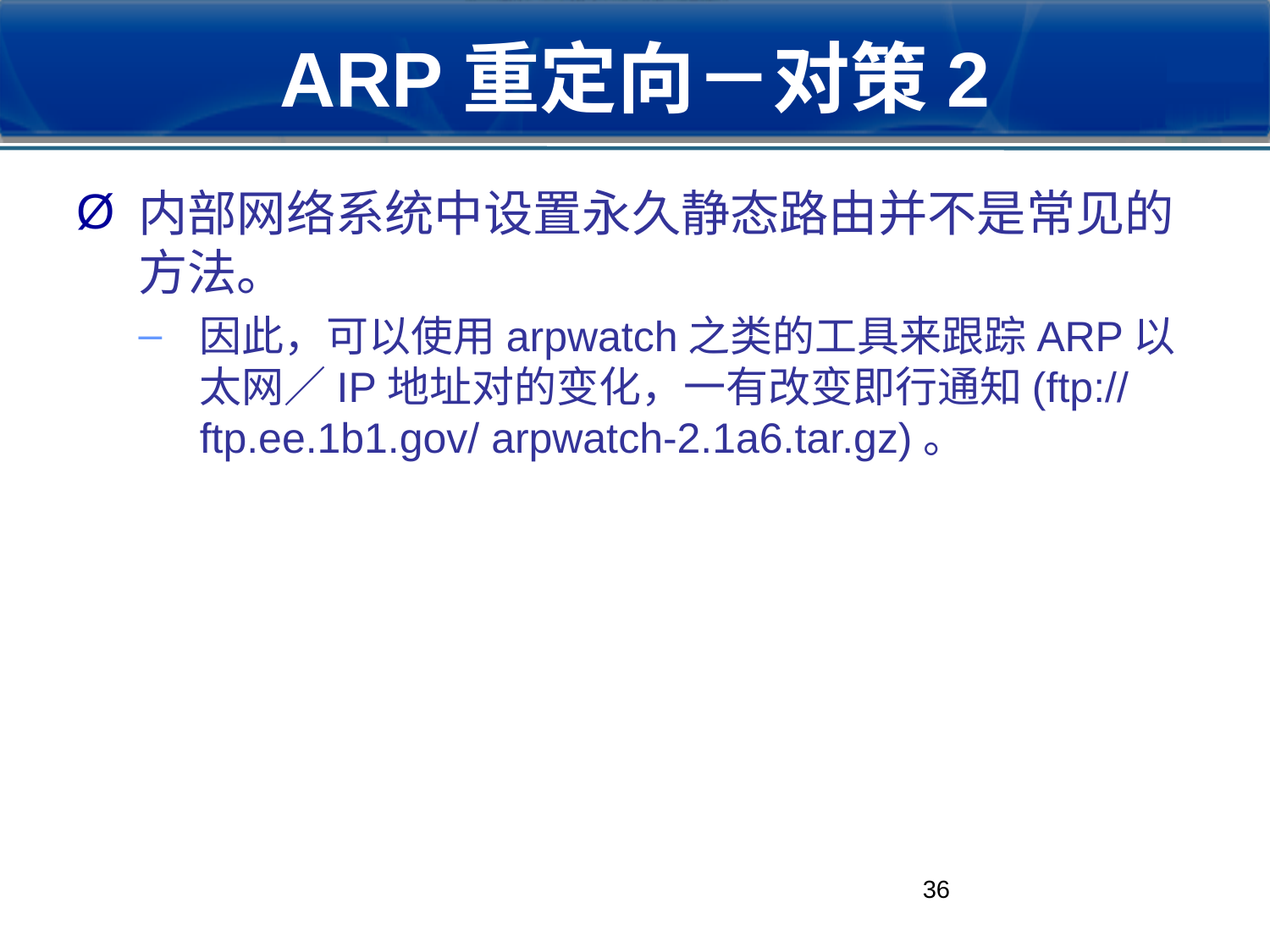

# ARP重定向－对策2
内部网络系统中设置永久静态路由并不是常见的方法。
因此，可以使用arpwatch之类的工具来跟踪ARP以太网／IP地址对的变化，一有改变即行通知(ftp://ftp.ee.1b1.gov/ arpwatch-2.1a6.tar.gz)。
36